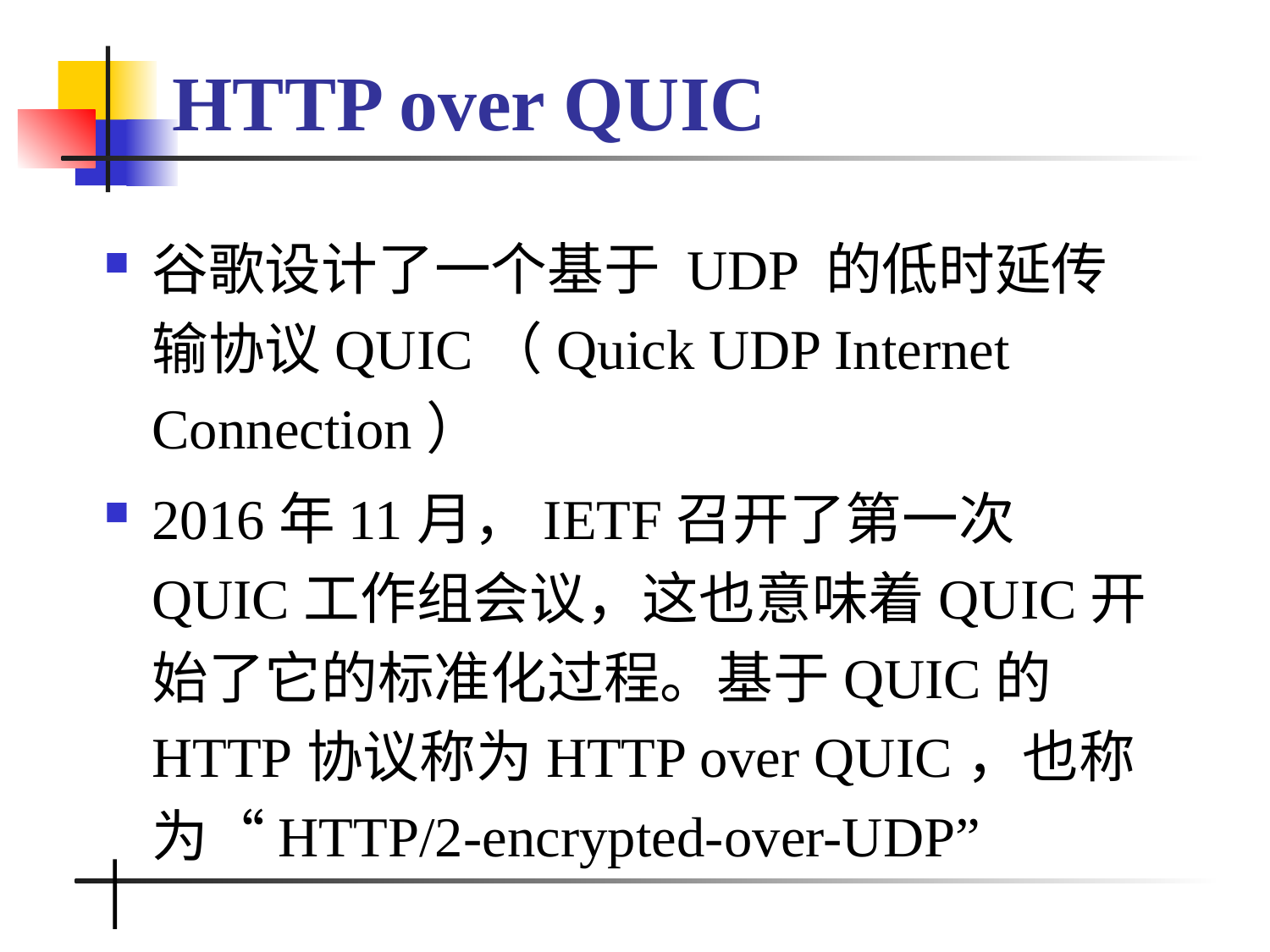

# HTTP over QUIC
谷歌设计了一个基于 UDP 的低时延传输协议QUIC（Quick UDP Internet Connection）
2016年11月，IETF召开了第一次QUIC工作组会议，这也意味着QUIC开始了它的标准化过程。基于QUIC的HTTP协议称为HTTP over QUIC，也称为“HTTP/2-encrypted-over-UDP”